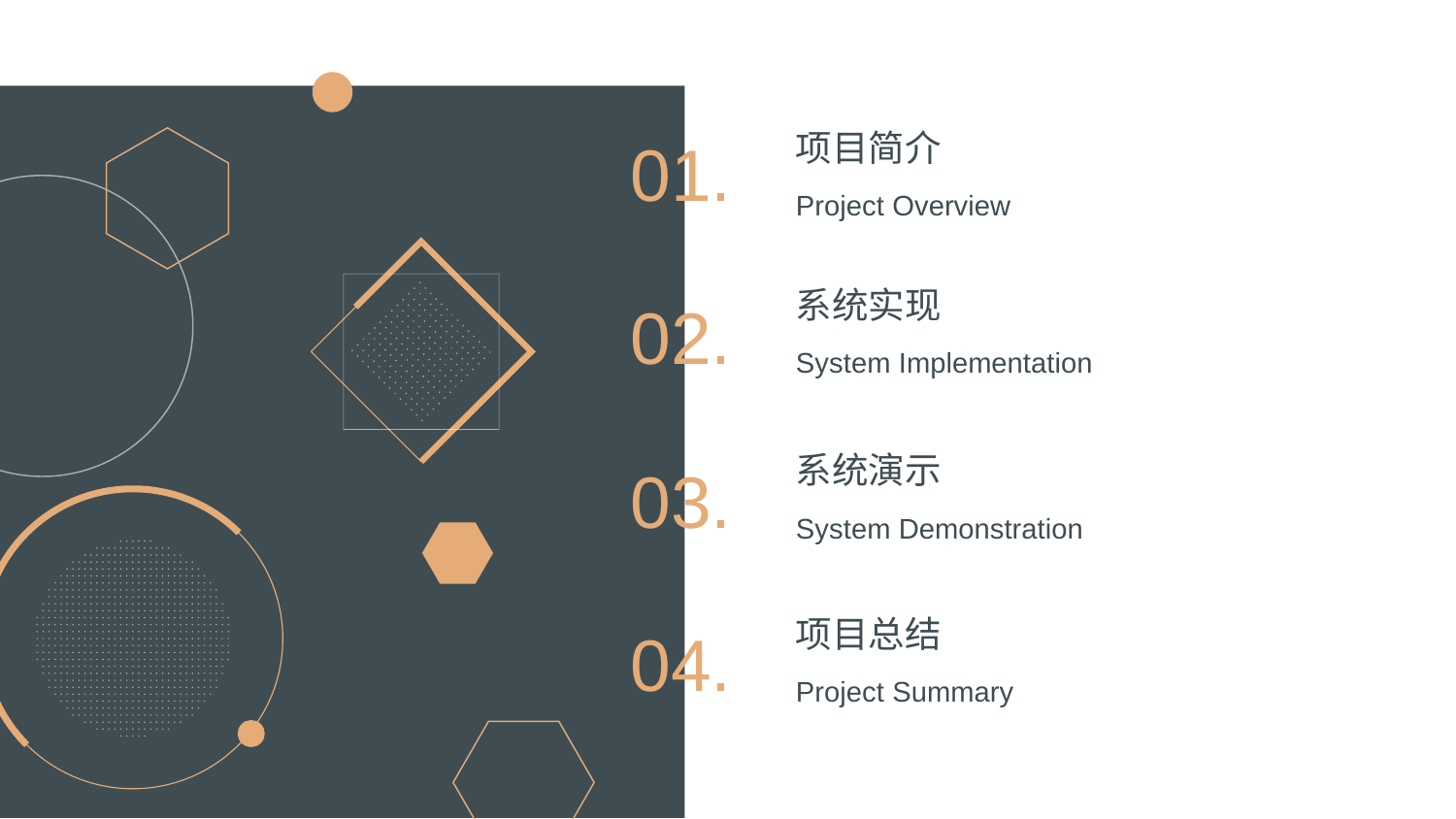

项目简介
# 01.
Project Overview
系统实现
02.
System Implementation

系统演示
03.
System Demonstration

项目总结
04.
Project Summary